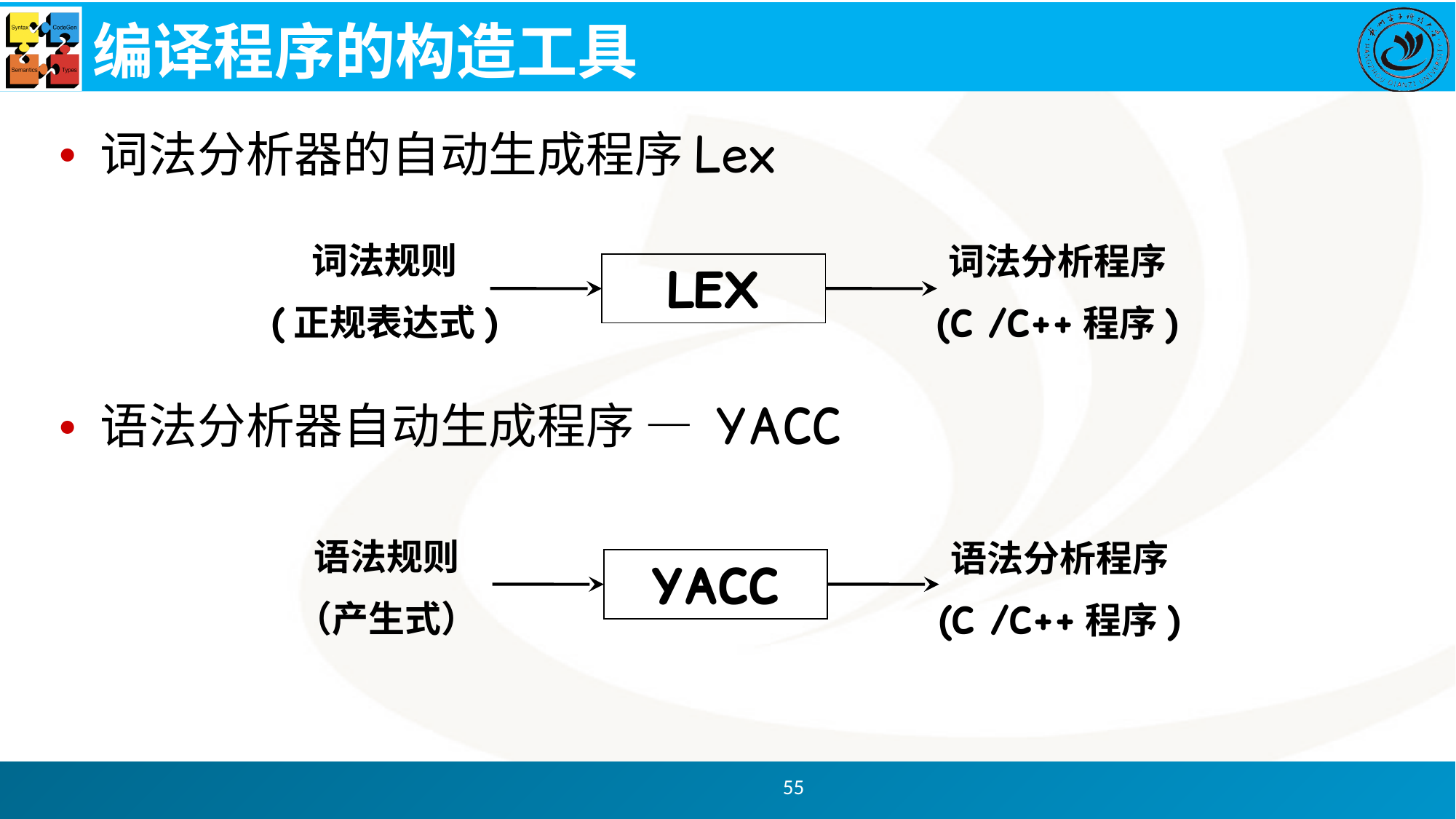

# 编译程序的构造工具
词法分析器的自动生成程序Lex

语法分析器自动生成程序 — YACC
词法规则
(正规表达式)
词法分析程序
(C /C++程序)
LEX

语法规则
（产生式）
语法分析程序
(C /C++程序)
YACC

55